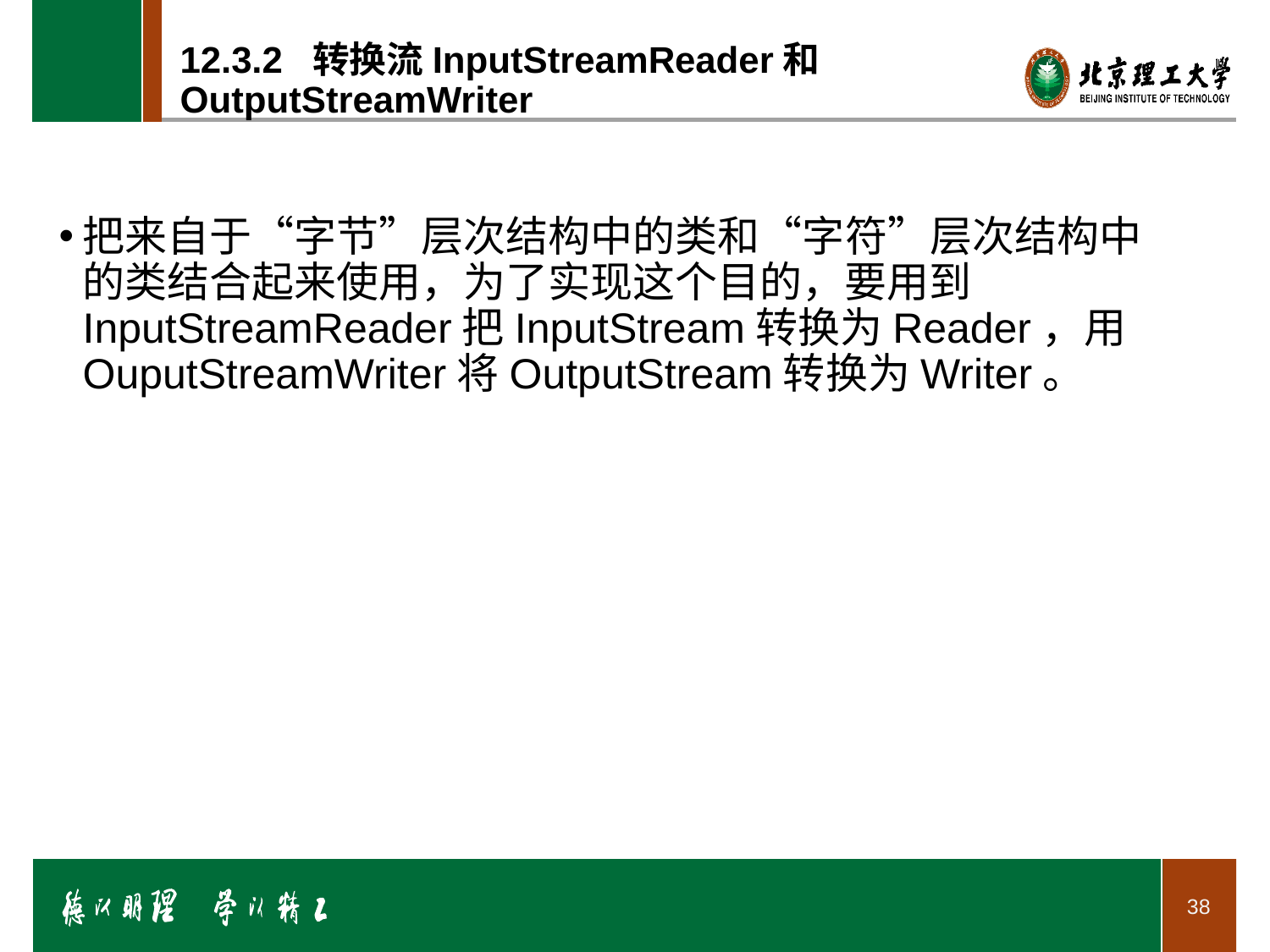

# 12.3.2  转换流InputStreamReader和OutputStreamWriter
把来自于“字节”层次结构中的类和“字符”层次结构中的类结合起来使用，为了实现这个目的，要用到InputStreamReader把InputStream转换为Reader，用OuputStreamWriter将OutputStream转换为Writer。